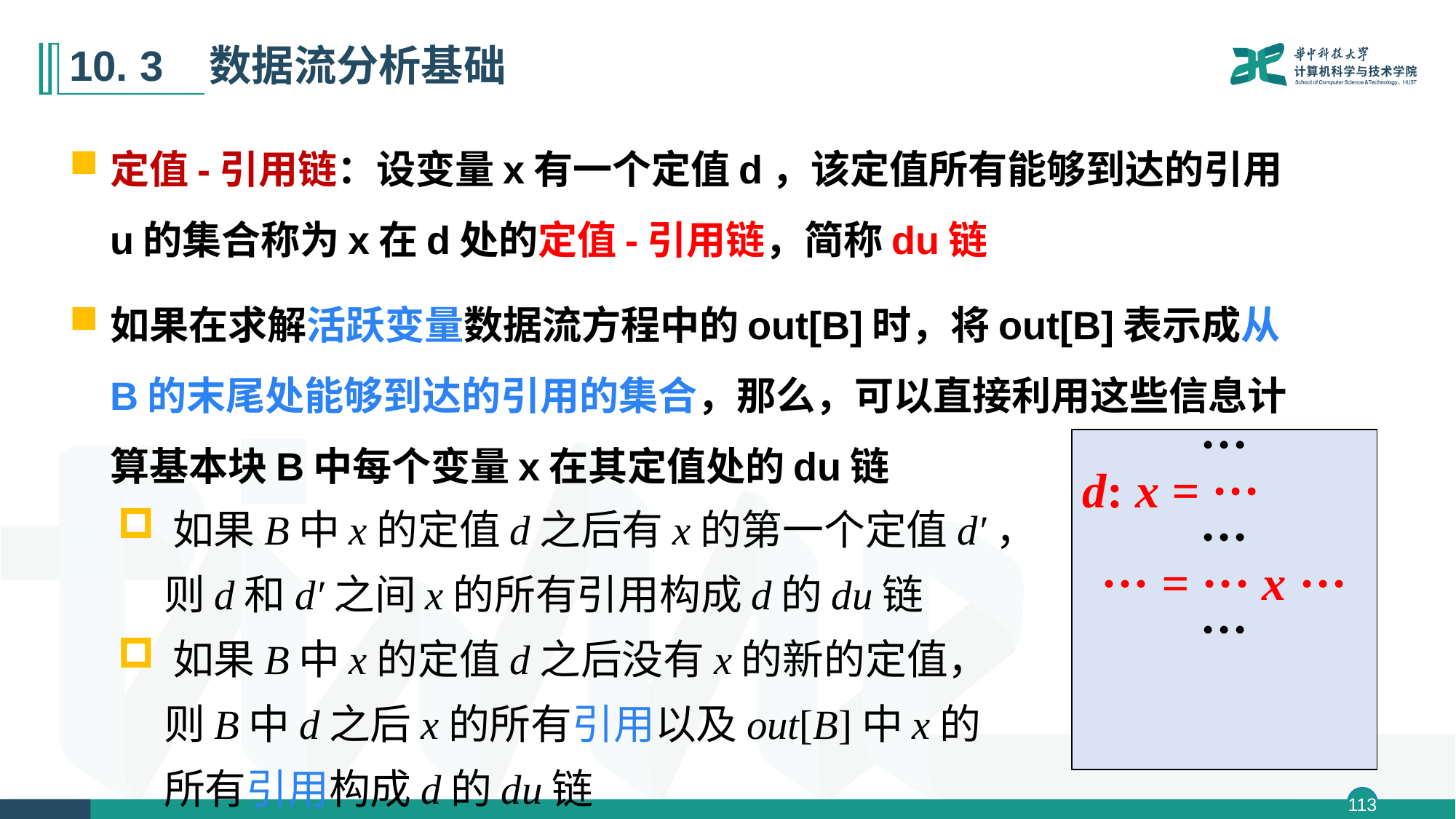

# 10. 3   数据流分析基础
定值-引用链：设变量x有一个定值d，该定值所有能够到达的引用u的集合称为x在d处的定值-引用链，简称du链
如果在求解活跃变量数据流方程中的out[B]时，将out[B]表示成从B的末尾处能够到达的引用的集合，那么，可以直接利用这些信息计算基本块B中每个变量x在其定值处的du链
如果B中x的定值d之后有x的第一个定值d′，
    则d和d′之间x的所有引用构成d的du链
如果B中x的定值d之后没有x的新的定值，
    则B中d之后x的所有引用以及out[B]中x的
    所有引用构成d的du链

···
d: x = ···
···
··· = ··· x ···
···